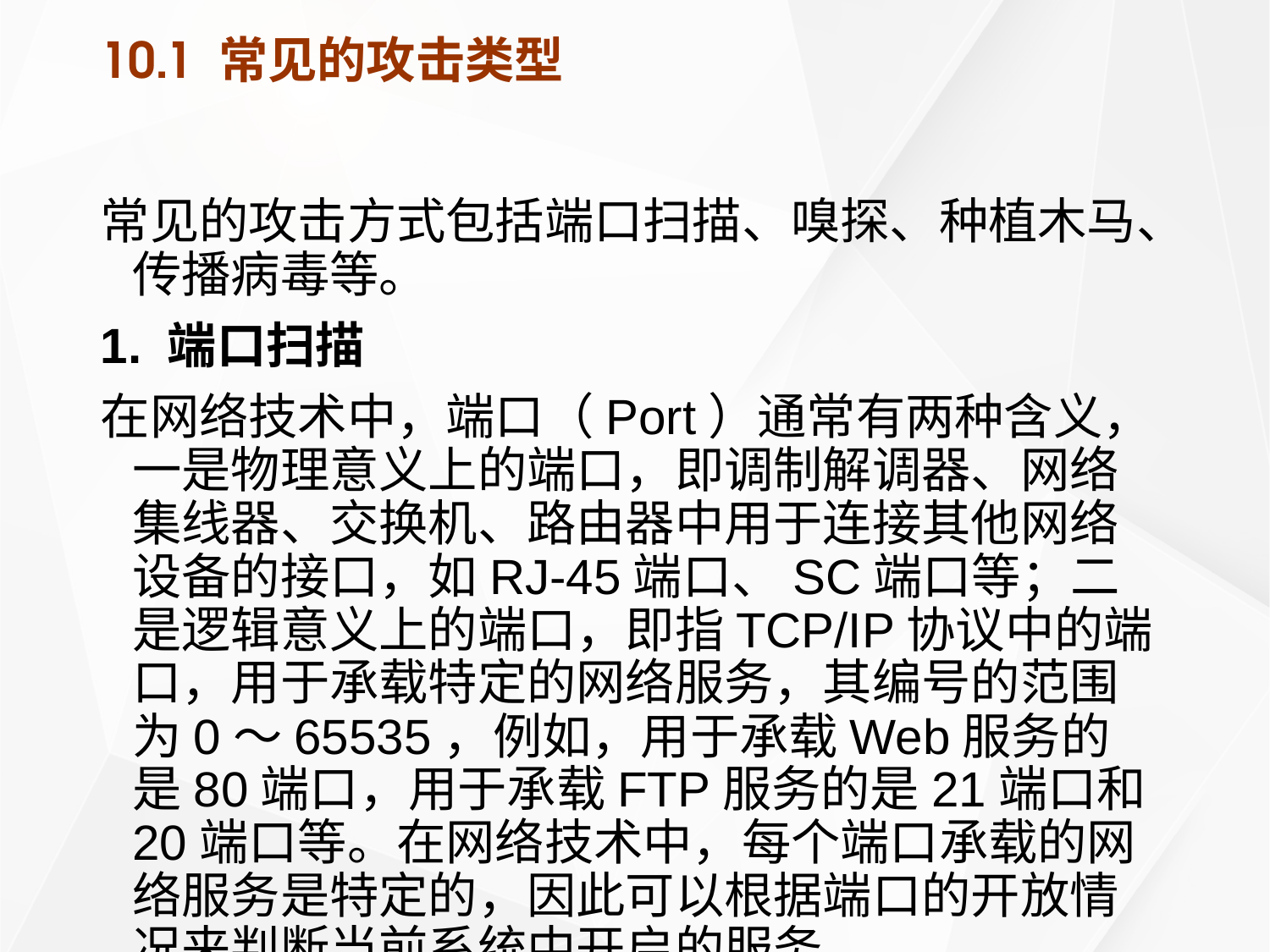

# 10.1 常见的攻击类型
常见的攻击方式包括端口扫描、嗅探、种植木马、传播病毒等。
1. 端口扫描
在网络技术中，端口（Port）通常有两种含义，一是物理意义上的端口，即调制解调器、网络集线器、交换机、路由器中用于连接其他网络设备的接口，如RJ-45端口、SC端口等；二是逻辑意义上的端口，即指TCP/IP协议中的端口，用于承载特定的网络服务，其编号的范围为0～65535，例如，用于承载Web服务的是80端口，用于承载FTP服务的是21端口和20端口等。在网络技术中，每个端口承载的网络服务是特定的，因此可以根据端口的开放情况来判断当前系统中开启的服务。